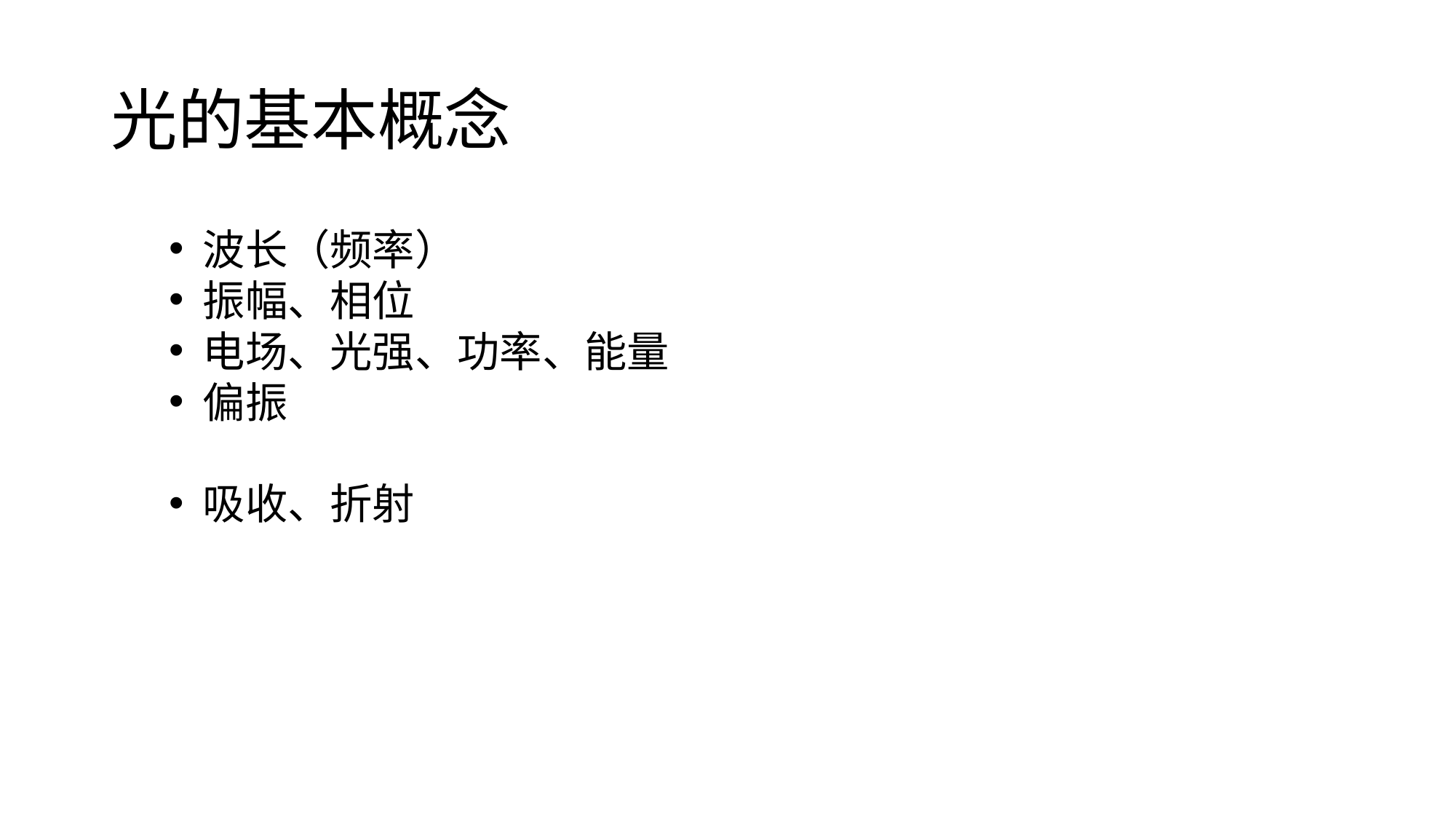

# 光的基本概念
波长（频率）
振幅、相位
电场、光强、功率、能量
偏振

吸收、折射